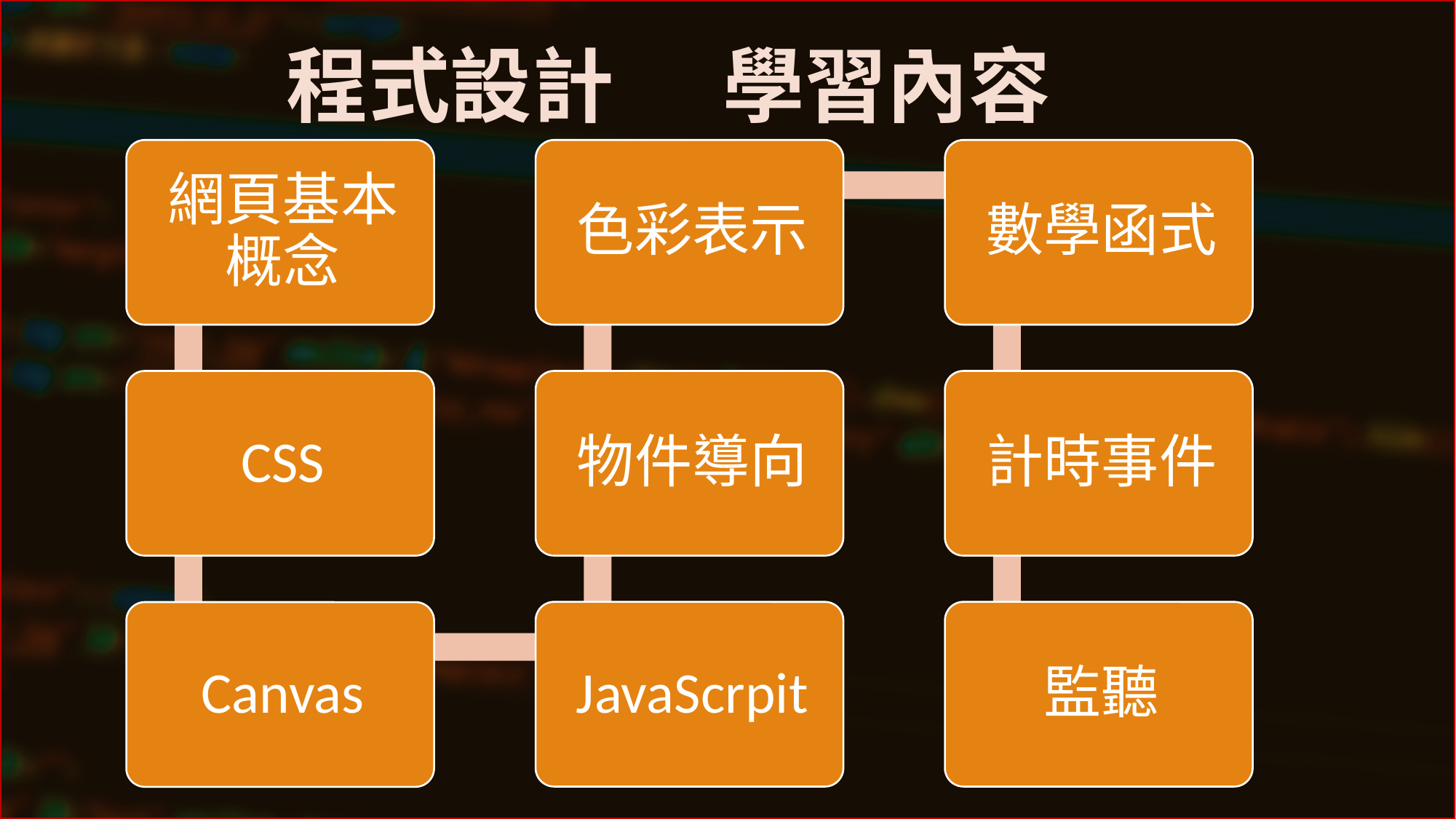

程式設計	學習內容
網頁基本概念
CSS
Canvas
JavaScrpit
物件導向
色彩表示
數學函式
計時事件
監聽